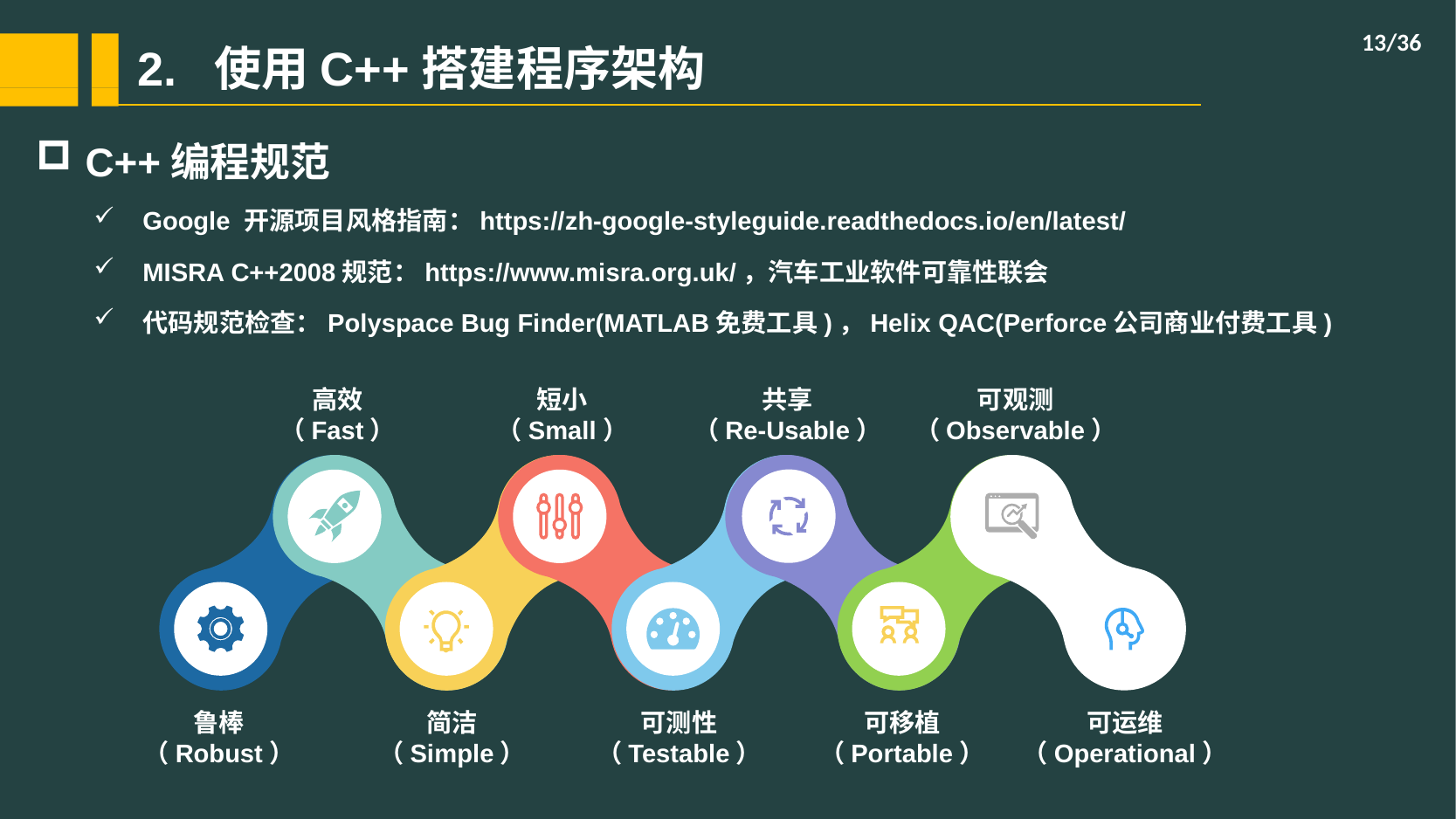

13/36
# 2.  使用C++搭建程序架构
C++编程规范
Google 开源项目风格指南：https://zh-google-styleguide.readthedocs.io/en/latest/
MISRA C++2008规范：https://www.misra.org.uk/，汽车工业软件可靠性联会
代码规范检查：Polyspace Bug Finder(MATLAB免费工具)，Helix QAC(Perforce公司商业付费工具)

高效
（Fast）
短小
（Small）
共享
（Re-Usable）
可观测
（Observable）

鲁棒
（Robust）
简洁
（Simple）
可测性
（Testable）
可移植
（Portable）
可运维
（Operational）